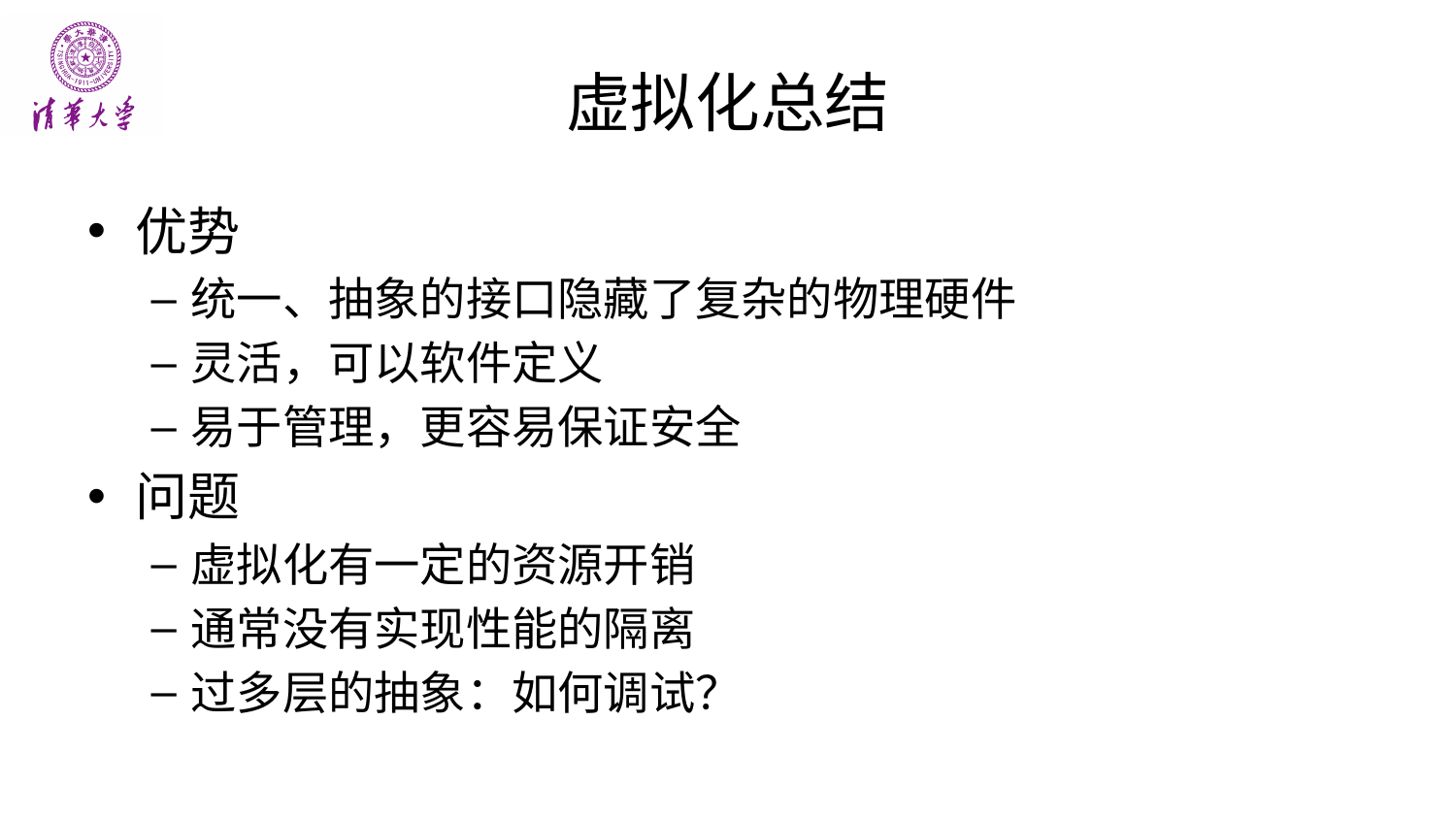

# 虚拟化总结
优势
统一、抽象的接口隐藏了复杂的物理硬件
灵活，可以软件定义
易于管理，更容易保证安全
问题
虚拟化有一定的资源开销
通常没有实现性能的隔离
过多层的抽象：如何调试？